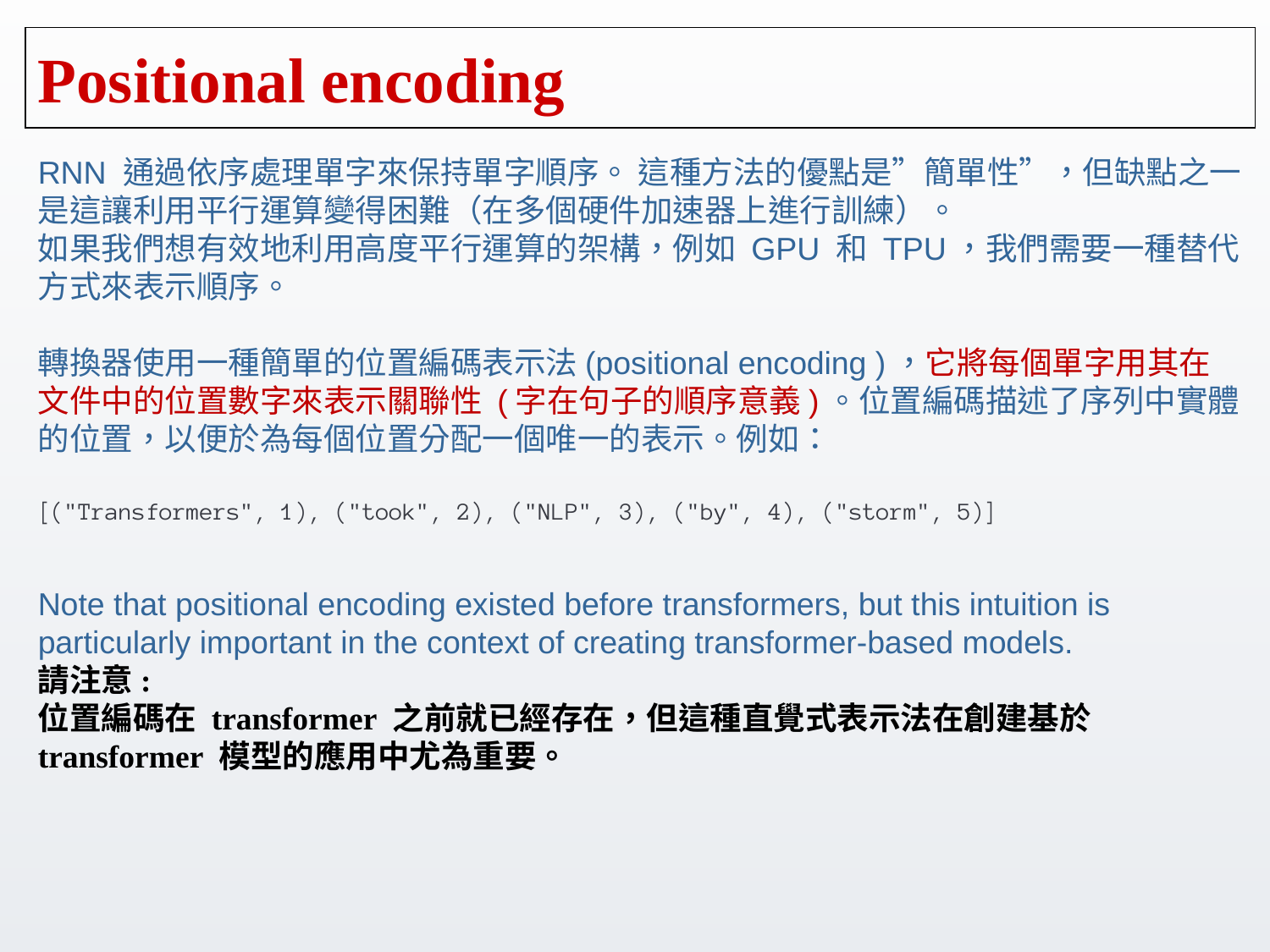

# Positional encoding
RNN 通過依序處理單字來保持單字順序。 這種方法的優點是”簡單性”，但缺點之一是這讓利用平行運算變得困難（在多個硬件加速器上進行訓練）。
如果我們想有效地利用高度平行運算的架構，例如 GPU 和 TPU，我們需要一種替代方式來表示順序。

轉換器使用一種簡單的位置編碼表示法(positional encoding )，它將每個單字用其在文件中的位置數字來表示關聯性 (字在句子的順序意義)。位置編碼描述了序列中實體的位置，以便於為每個位置分配一個唯一的表示。例如：

[("Transformers", 1), ("took", 2), ("NLP", 3), ("by", 4), ("storm", 5)]

Note that positional encoding existed before transformers, but this intuition is particularly important in the context of creating transformer-based models.
請注意:
位置編碼在 transformer 之前就已經存在，但這種直覺式表示法在創建基於 transformer 模型的應用中尤為重要。